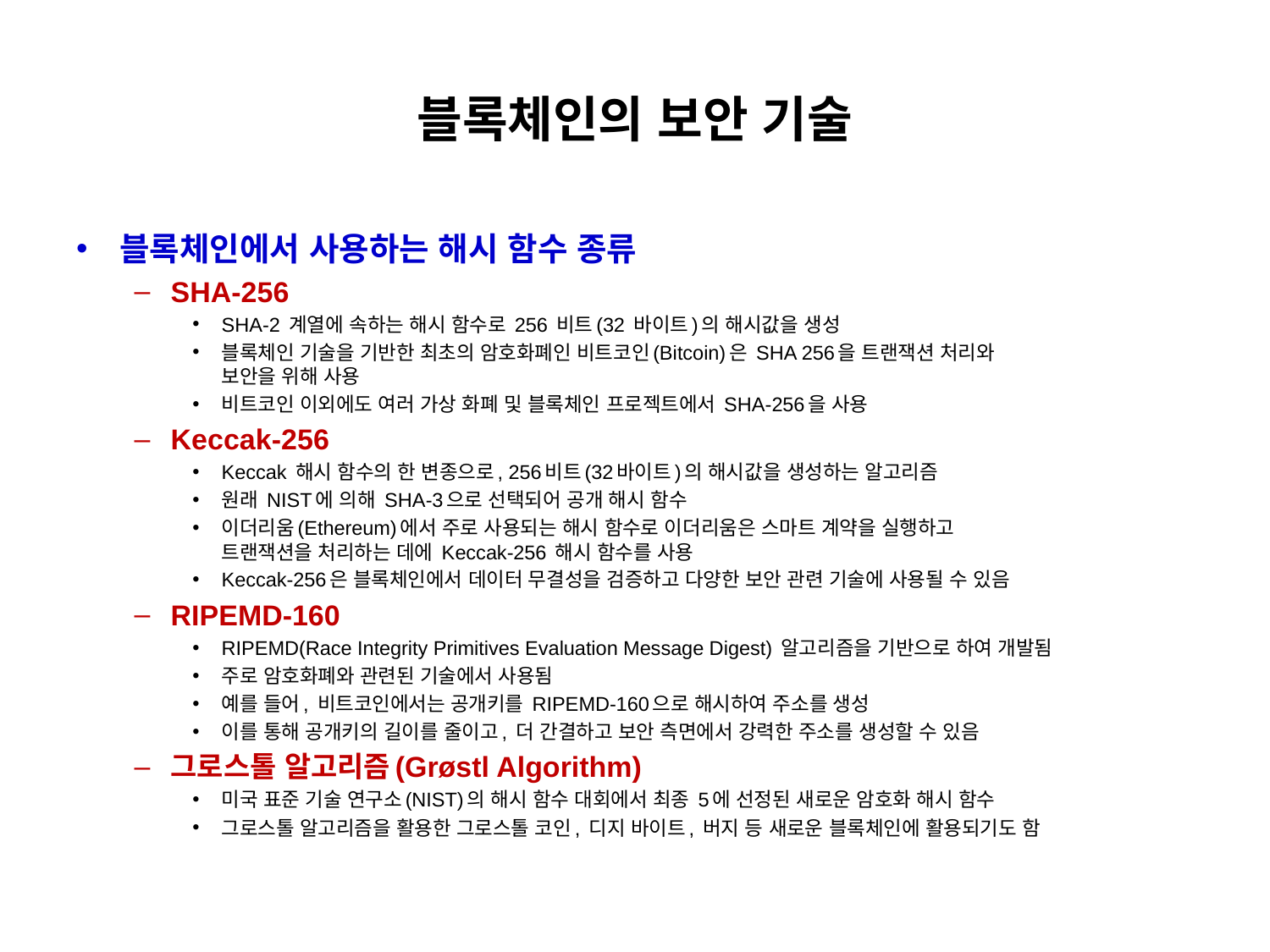

# 블록체인의 보안 기술
블록체인에서 사용하는 해시 함수 종류
SHA-256
SHA-2 계열에 속하는 해시 함수로 256 비트(32 바이트)의 해시값을 생성
블록체인 기술을 기반한 최초의 암호화폐인 비트코인(Bitcoin)은 SHA 256을 트랜잭션 처리와
보안을 위해 사용
비트코인 이외에도 여러 가상 화폐 및 블록체인 프로젝트에서 SHA-256을 사용
Keccak-256
Keccak 해시 함수의 한 변종으로, 256비트(32바이트)의 해시값을 생성하는 알고리즘
원래 NIST에 의해 SHA-3으로 선택되어 공개 해시 함수
이더리움(Ethereum)에서 주로 사용되는 해시 함수로 이더리움은 스마트 계약을 실행하고
트랜잭션을 처리하는 데에 Keccak-256 해시 함수를 사용
Keccak-256은 블록체인에서 데이터 무결성을 검증하고 다양한 보안 관련 기술에 사용될 수 있음
RIPEMD-160
RIPEMD(Race Integrity Primitives Evaluation Message Digest) 알고리즘을 기반으로 하여 개발됨
주로 암호화폐와 관련된 기술에서 사용됨
예를 들어, 비트코인에서는 공개키를 RIPEMD-160으로 해시하여 주소를 생성
이를 통해 공개키의 길이를 줄이고, 더 간결하고 보안 측면에서 강력한 주소를 생성할 수 있음
그로스톨 알고리즘(Grøstl Algorithm)
미국 표준 기술 연구소(NIST)의 해시 함수 대회에서 최종 5에 선정된 새로운 암호화 해시 함수
그로스톨 알고리즘을 활용한 그로스톨 코인, 디지 바이트, 버지 등 새로운 블록체인에 활용되기도 함